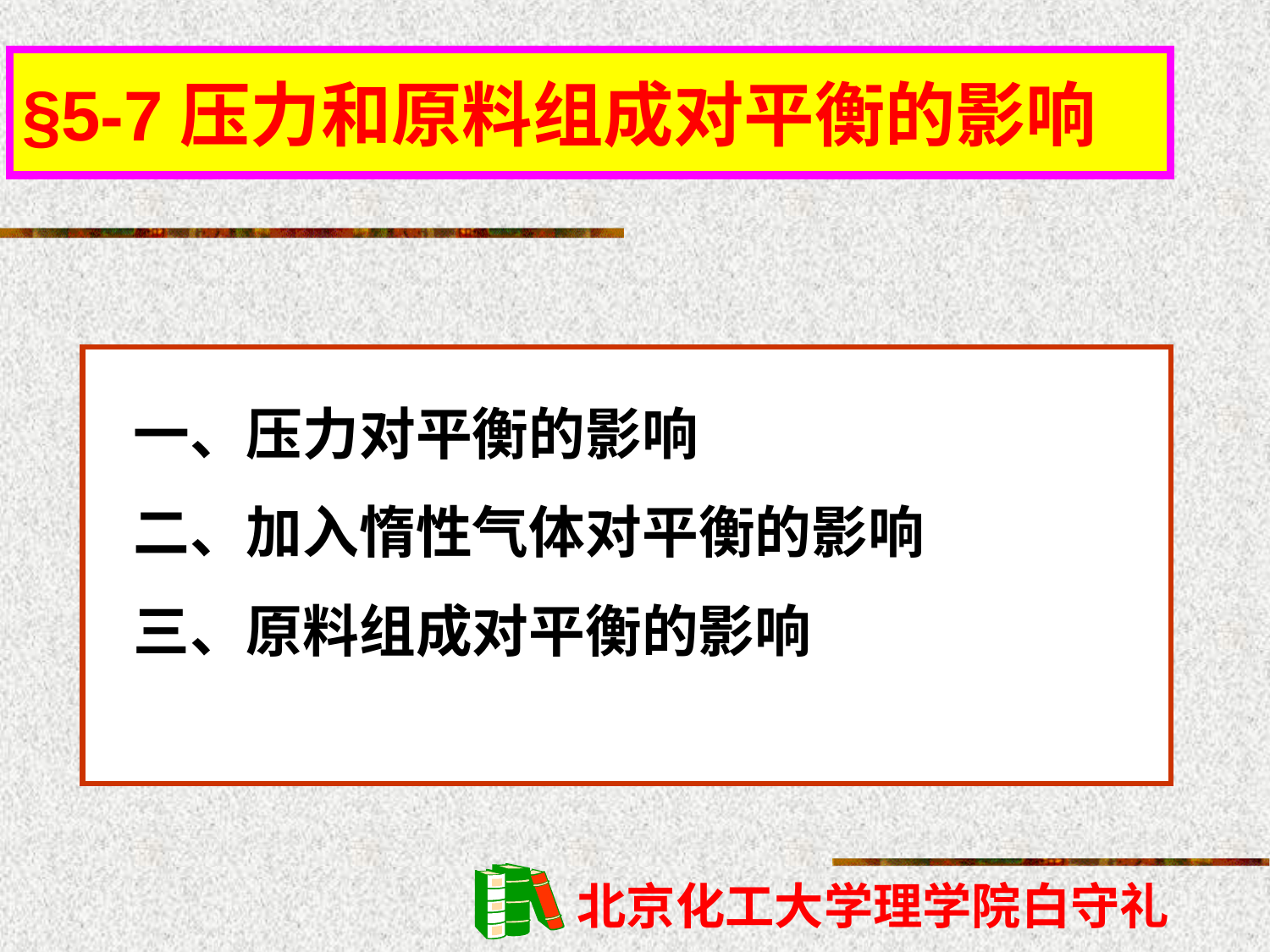

§5-7压力和原料组成对平衡的影响

一、压力对平衡的影响
二、加入惰性气体对平衡的影响
三、原料组成对平衡的影响